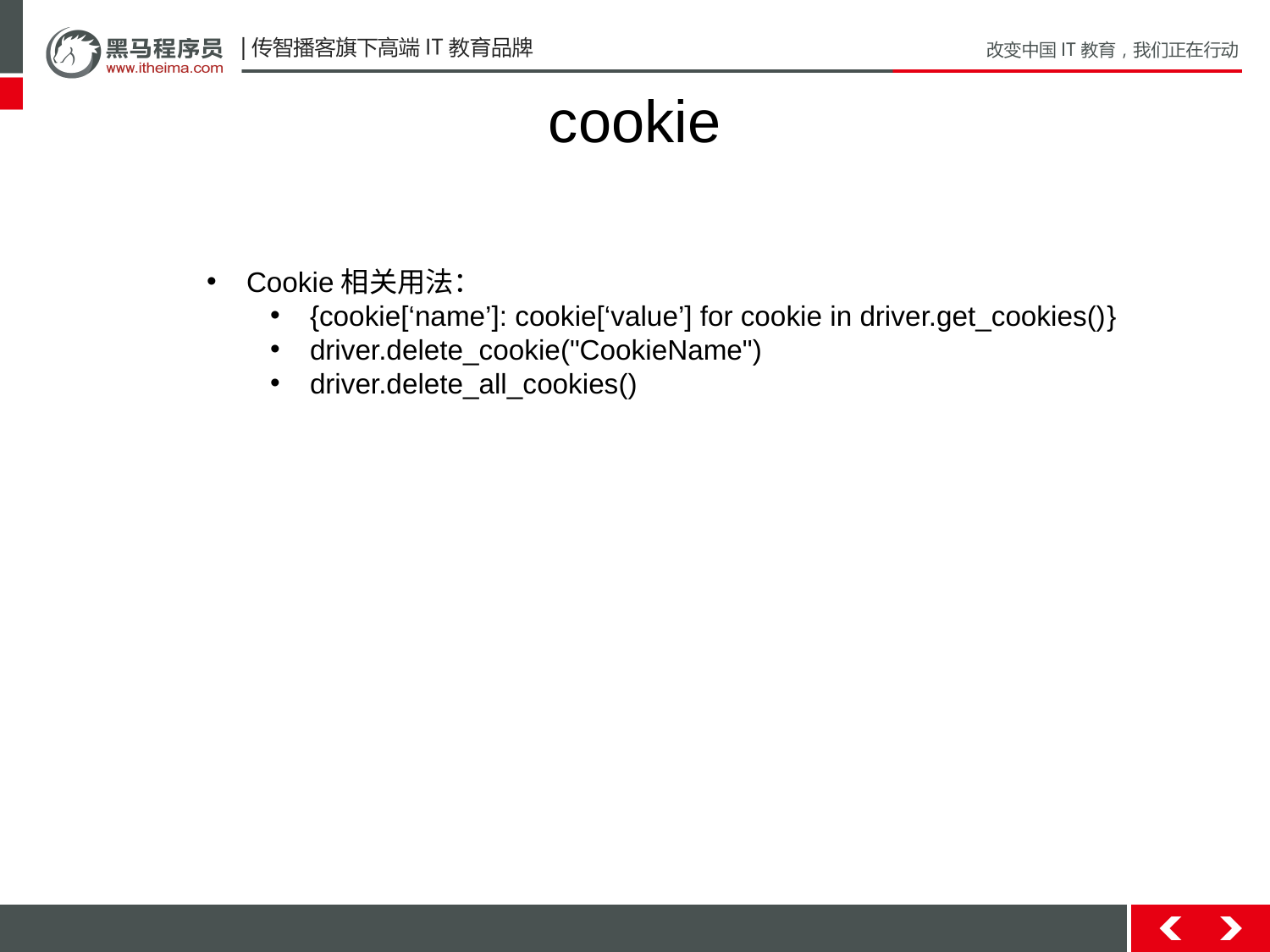

# cookie
Cookie相关用法：
{cookie[‘name’]: cookie[‘value’] for cookie in driver.get_cookies()}
driver.delete_cookie("CookieName")
driver.delete_all_cookies()